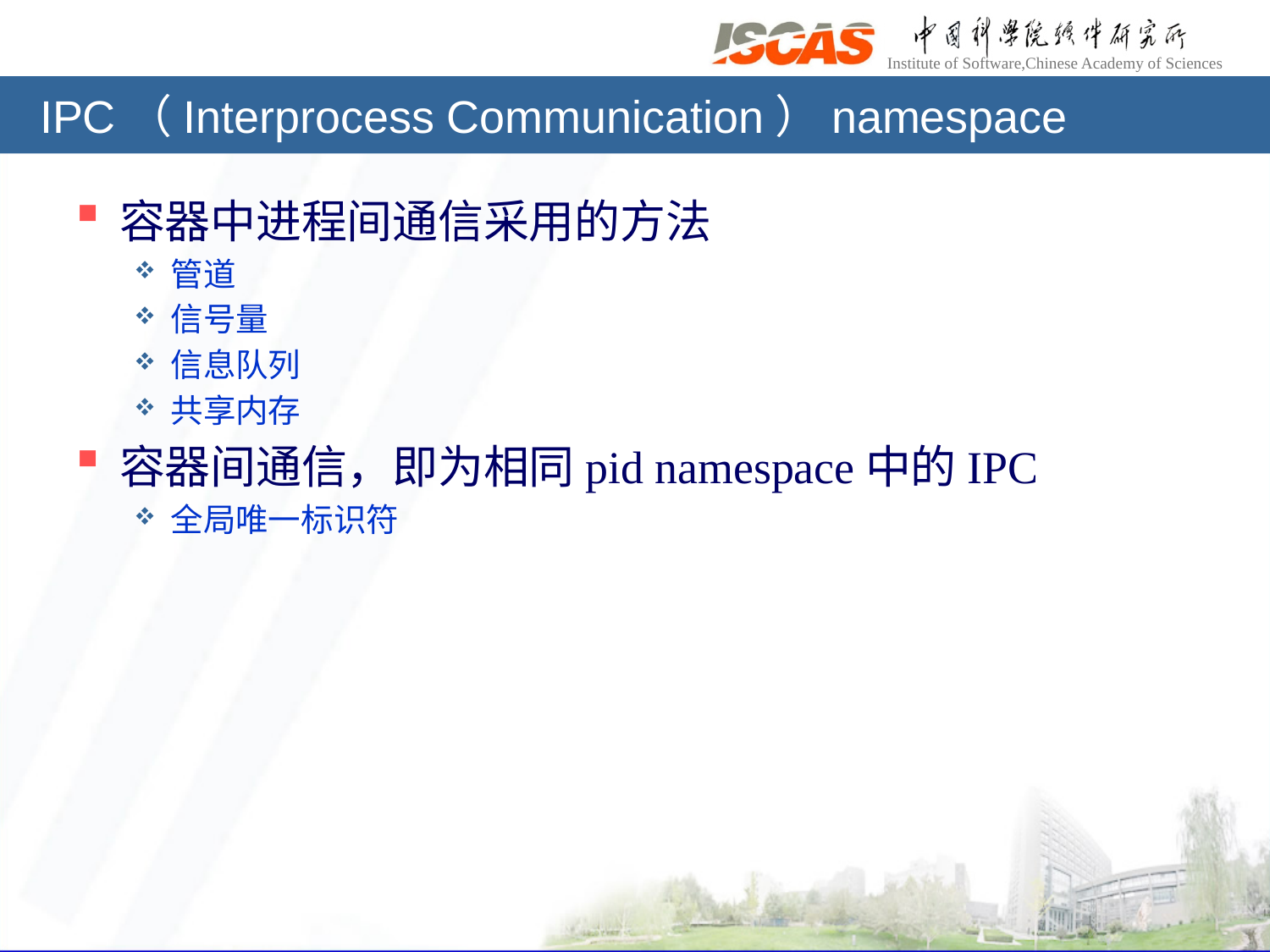

# IPC（Interprocess Communication）namespace
容器中进程间通信采用的方法
管道
信号量
信息队列
共享内存
容器间通信，即为相同pid namespace中的IPC
全局唯一标识符